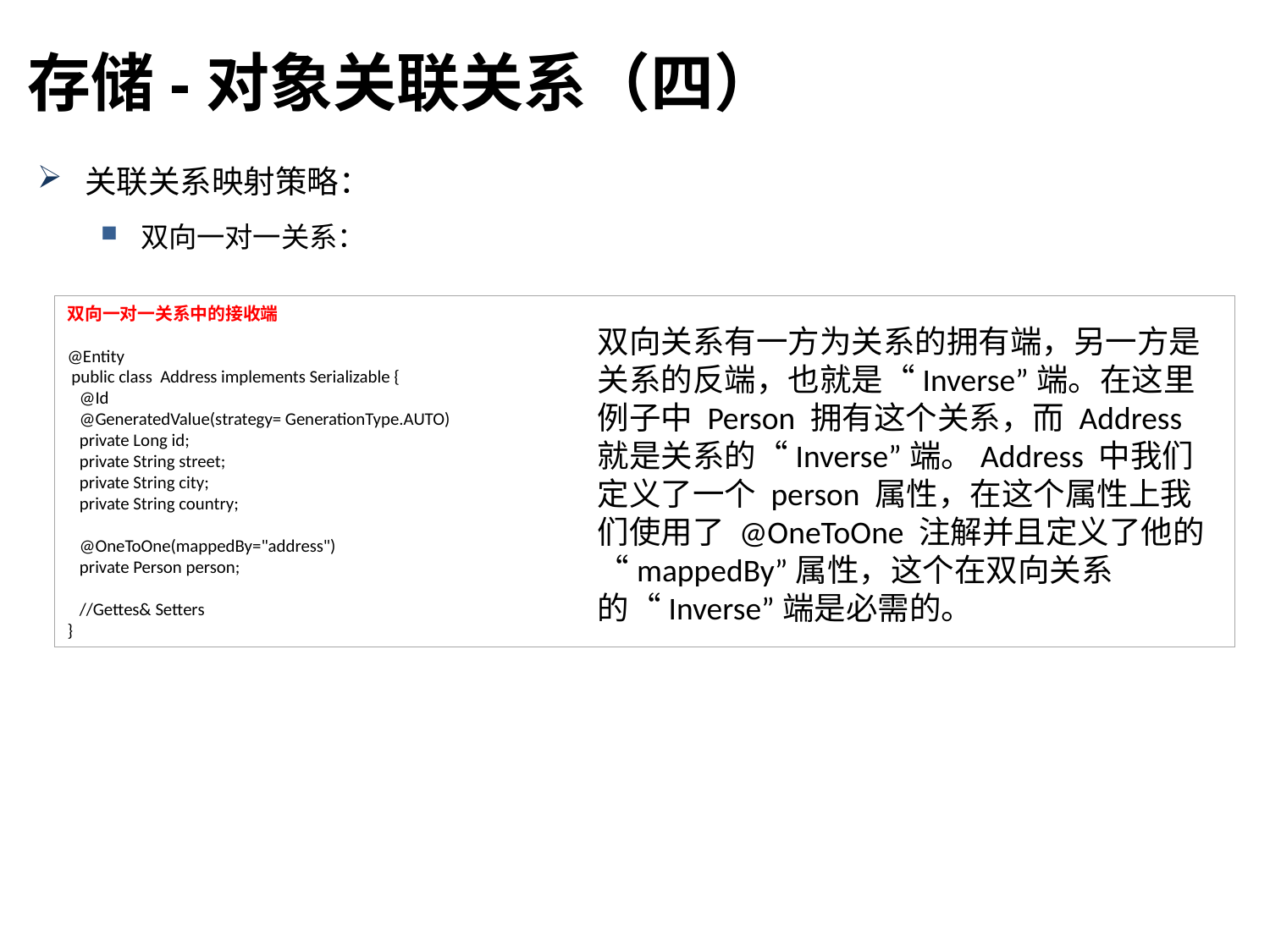

存储-对象关联关系（四）
关联关系映射策略：
双向一对一关系：

双向一对一关系中的接收端

@Entity
 public class  Address implements Serializable {
   @Id
   @GeneratedValue(strategy= GenerationType.AUTO)
   private Long id;
   private String street;
   private String city;
   private String country;

   @OneToOne(mappedBy="address")
   private Person person;

   //Gettes& Setters
}
双向关系有一方为关系的拥有端，另一方是关系的反端，也就是“Inverse”端。在这里例子中 Person 拥有这个关系，而 Address 就是关系的“Inverse”端。Address 中我们定义了一个 person 属性，在这个属性上我们使用了 @OneToOne 注解并且定义了他的“mappedBy”属性，这个在双向关系的“Inverse”端是必需的。